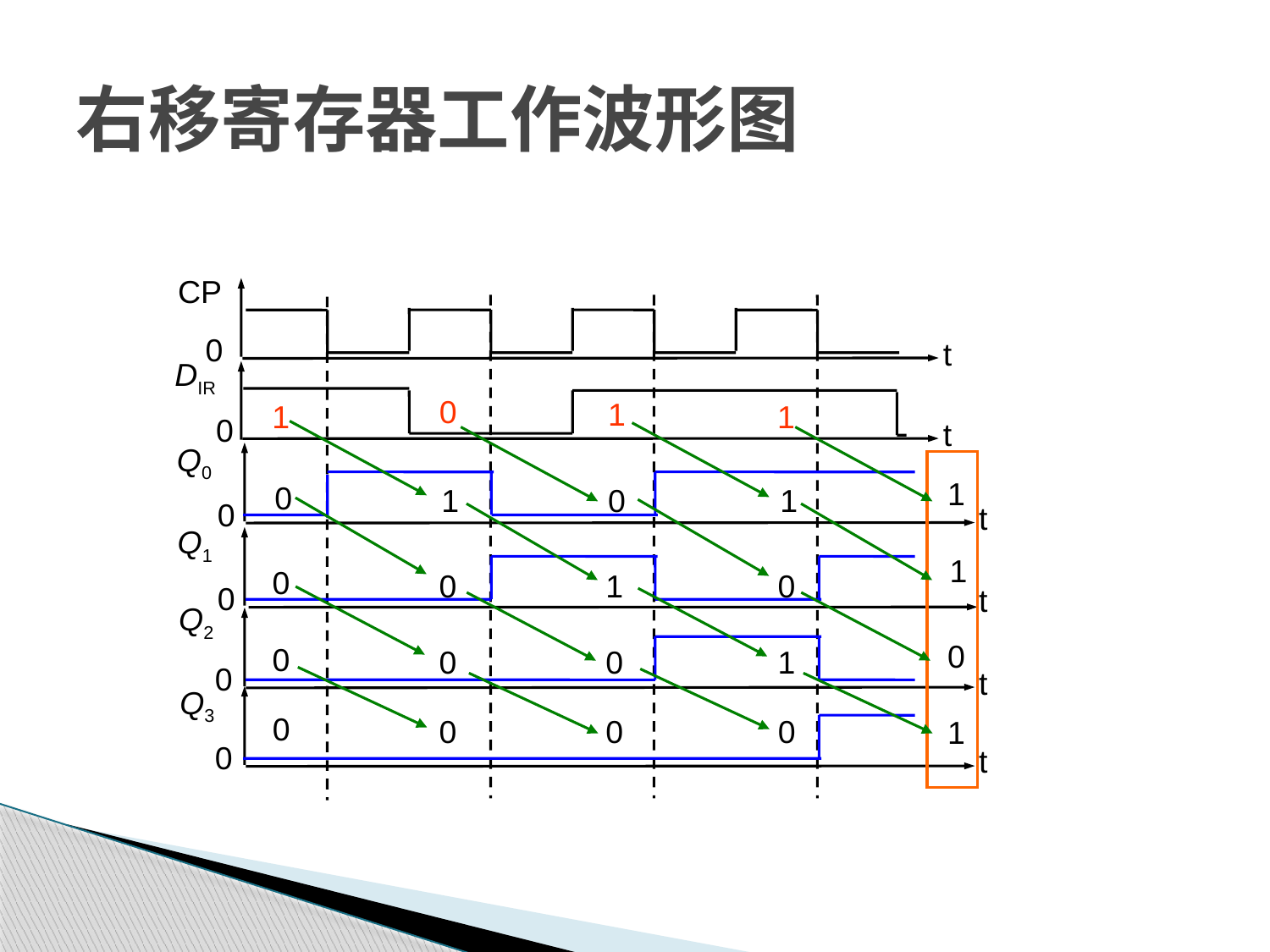

# 右移寄存器工作波形图
CP

0
t

DIR

0
1

1
1

0
t

Q0

0
Q1

0
Q2

0
Q3

0

t
t
t
t

1
1
0
1
0
0
0
0

1
0
0
0
0
1
0
0
1
0
1
0